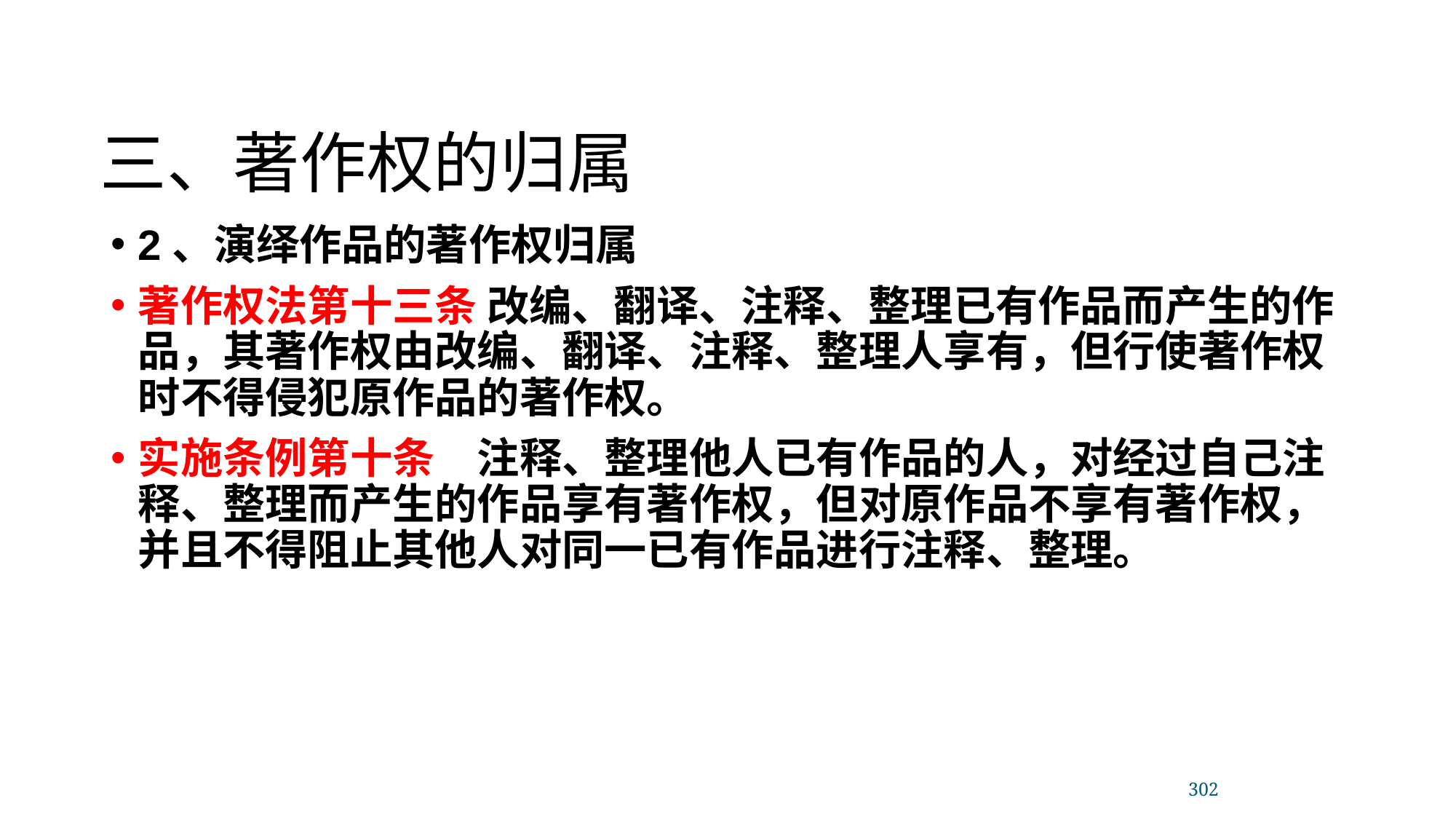

三、著作权的归属
2、演绎作品的著作权归属
著作权法第十三条 改编、翻译、注释、整理已有作品而产生的作品，其著作权由改编、翻译、注释、整理人享有，但行使著作权时不得侵犯原作品的著作权。
实施条例第十条　注释、整理他人已有作品的人，对经过自己注释、整理而产生的作品享有著作权，但对原作品不享有著作权，并且不得阻止其他人对同一已有作品进行注释、整理。
302